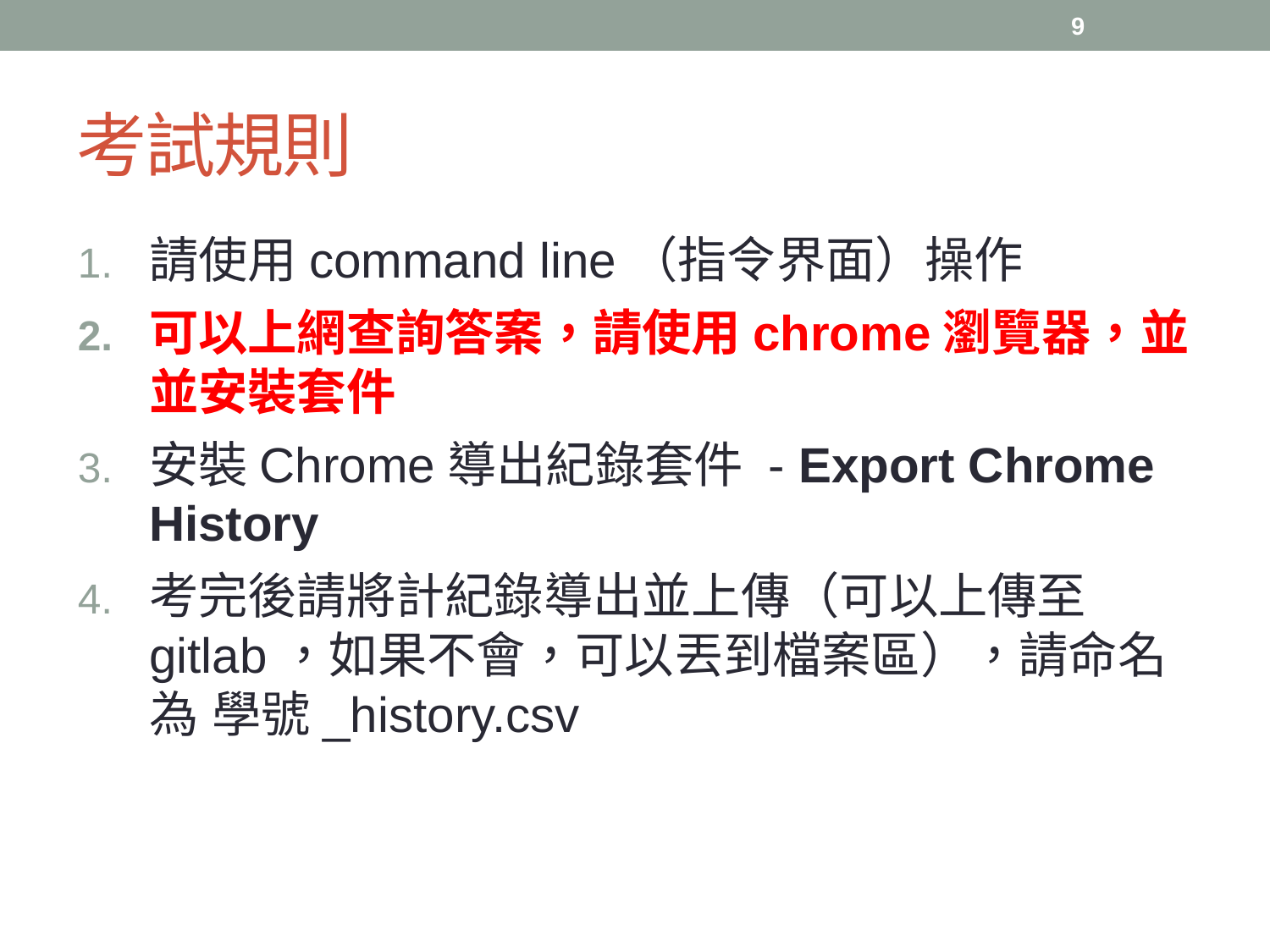

9
# 考試規則
請使用command line（指令界面）操作
可以上網查詢答案，請使用chrome瀏覽器，並並安裝套件
安裝Chrome導出紀錄套件 - Export Chrome History
考完後請將計紀錄導出並上傳（可以上傳至gitlab，如果不會，可以丟到檔案區），請命名為 學號_history.csv